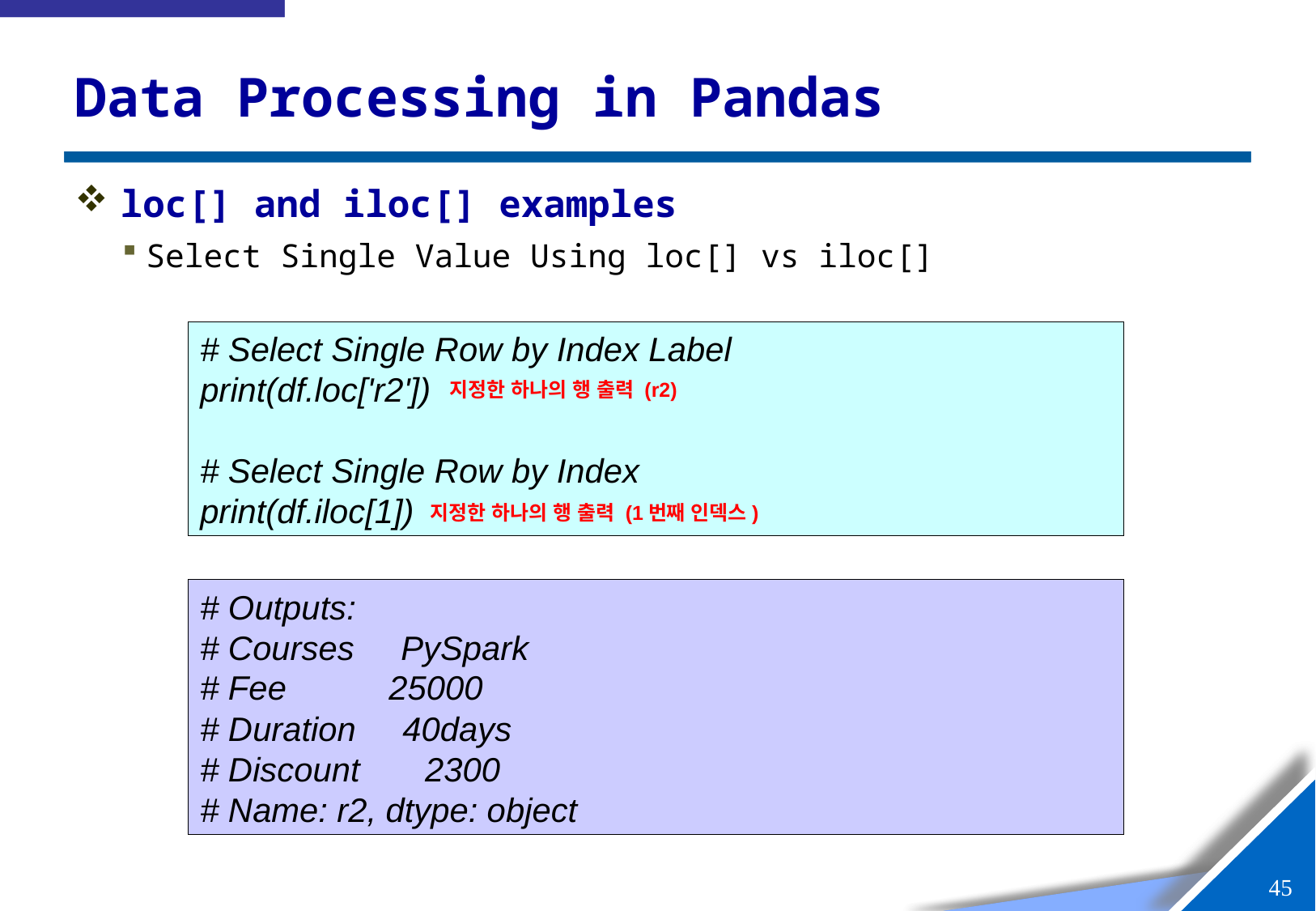

# Data Processing in Pandas
loc[] and iloc[] examples
Select Single Value Using loc[] vs iloc[]

# Select Single Row by Index Label
print(df.loc['r2'])

# Select Single Row by Index
print(df.iloc[1])
지정한 하나의 행 출력 (r2)
지정한 하나의 행 출력 (1번째 인덱스)
# Outputs:
# Courses     PySpark
# Fee           25000
# Duration     40days
# Discount       2300
# Name: r2, dtype: object
45